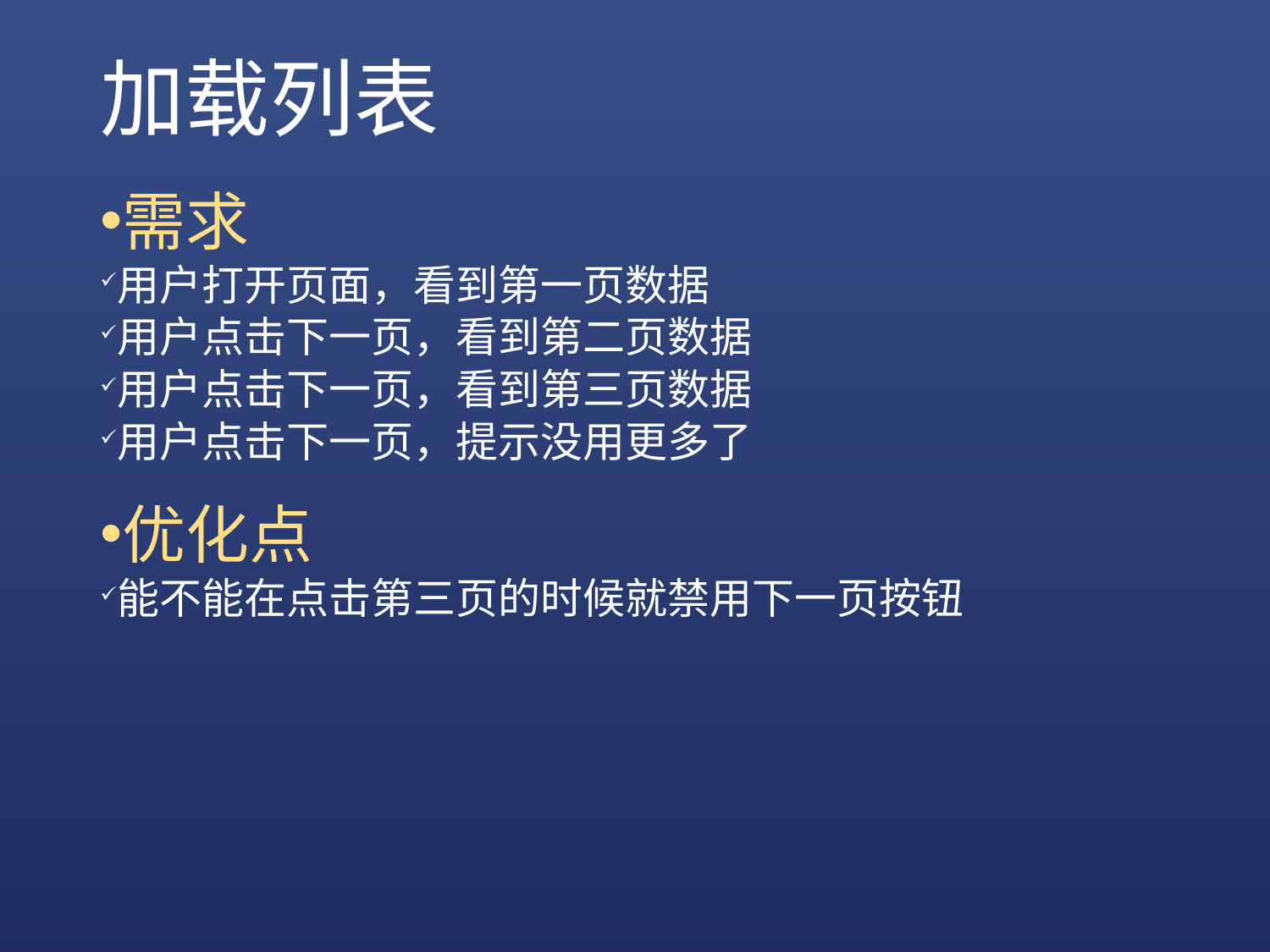

# 加载列表
需求
用户打开页面，看到第一页数据
用户点击下一页，看到第二页数据
用户点击下一页，看到第三页数据
用户点击下一页，提示没用更多了
优化点
能不能在点击第三页的时候就禁用下一页按钮